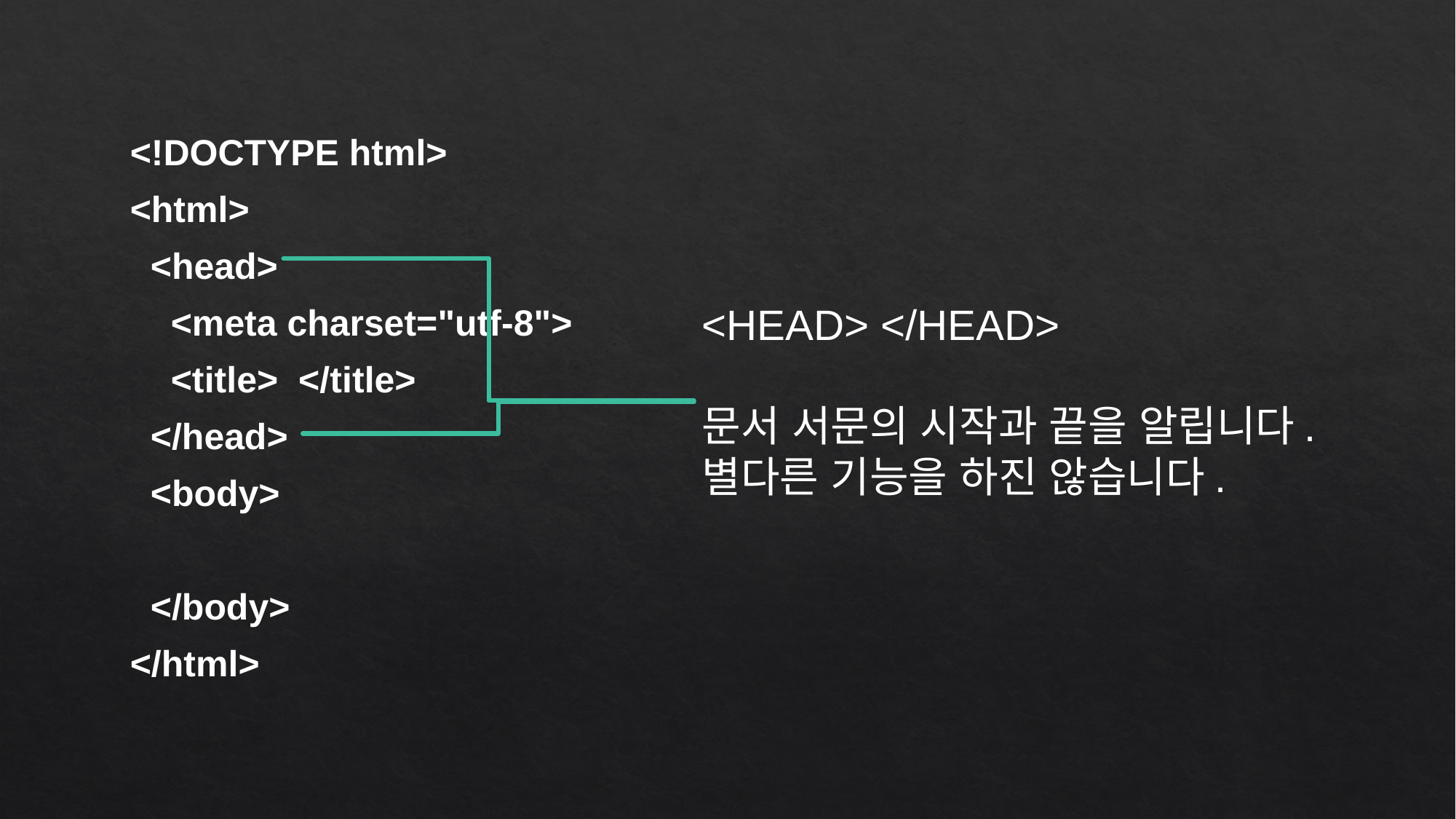

<!DOCTYPE html>
<html>
  <head>
    <meta charset="utf-8">
    <title>  </title>
  </head>
  <body>

  </body>
</html>
<HEAD> </HEAD>

문서 서문의 시작과 끝을 알립니다. 별다른 기능을 하진 않습니다.